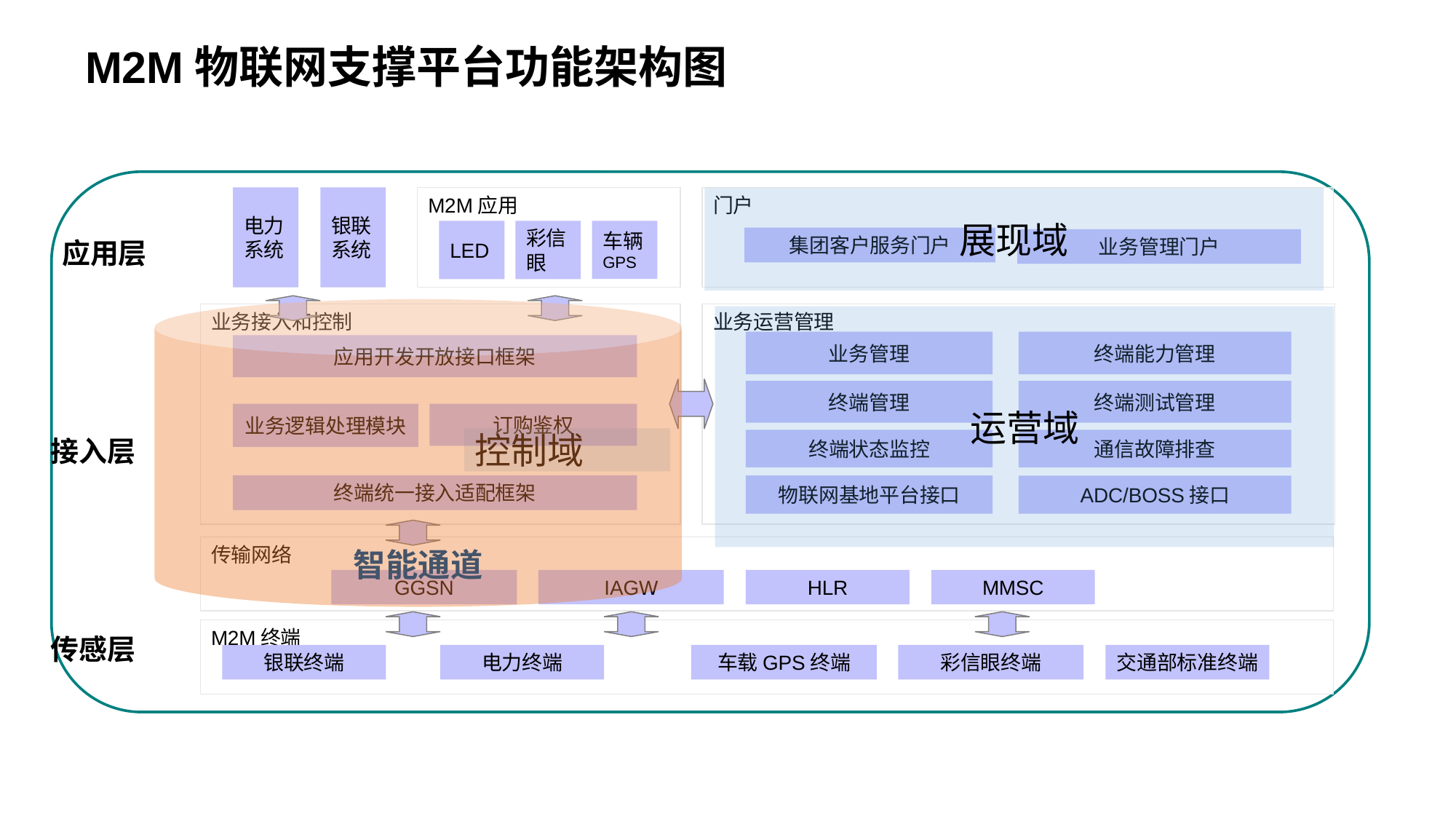

M2M物联网支撑平台功能架构图

电力系统
银联系统
M2M应用
门户
展现域
车辆GPS
LED
彩信眼
集团客户服务门户
业务管理门户
应用层

智能通道
业务接入和控制
业务运营管理
运营域
业务管理
终端能力管理
终端管理
终端测试管理
终端状态监控
通信故障排查
物联网基地平台接口
ADC/BOSS接口
应用开发开放接口框架

业务逻辑处理模块
订购鉴权
接入层
控制域
终端统一接入适配框架

传输网络
GGSN
IAGW
HLR
MMSC

M2M终端
传感层
银联终端
电力终端
车载GPS终端
彩信眼终端
交通部标准终端